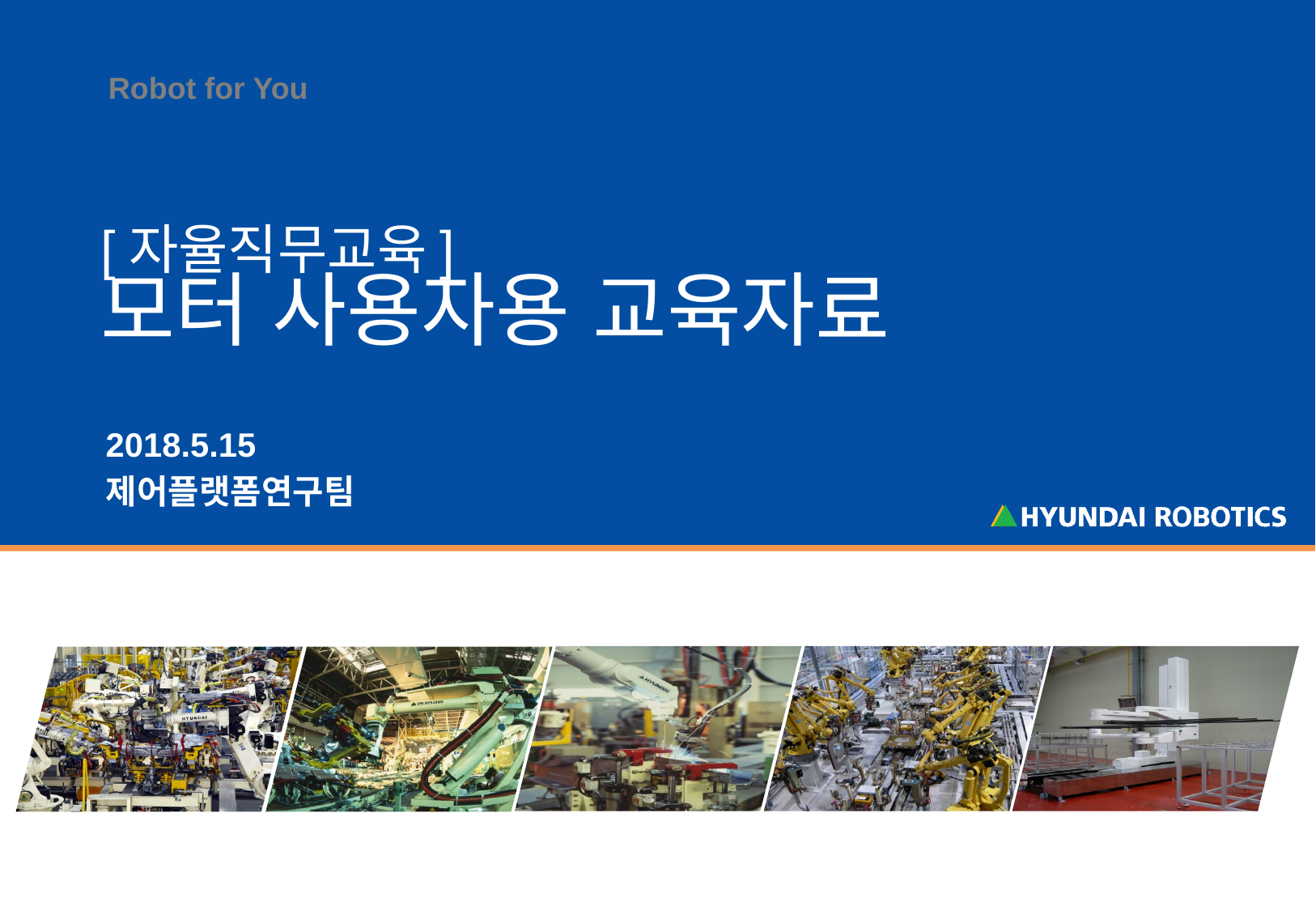

# [자율직무교육] 모터 사용자용 교육자료
2018.5.15
제어플랫폼연구팀